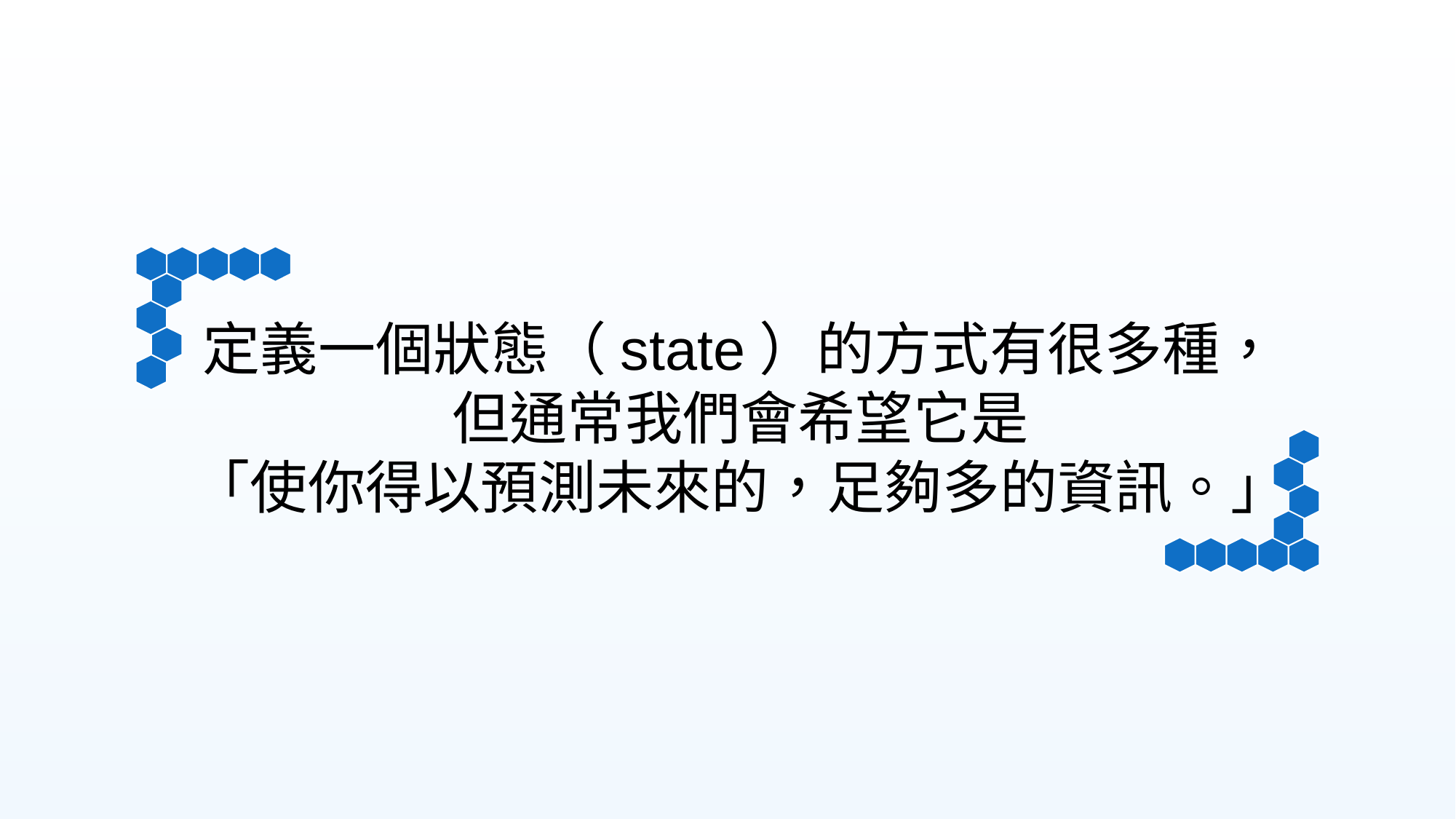

定義一個狀態（state）的方式有很多種，
但通常我們會希望它是
「使你得以預測未來的，足夠多的資訊。」